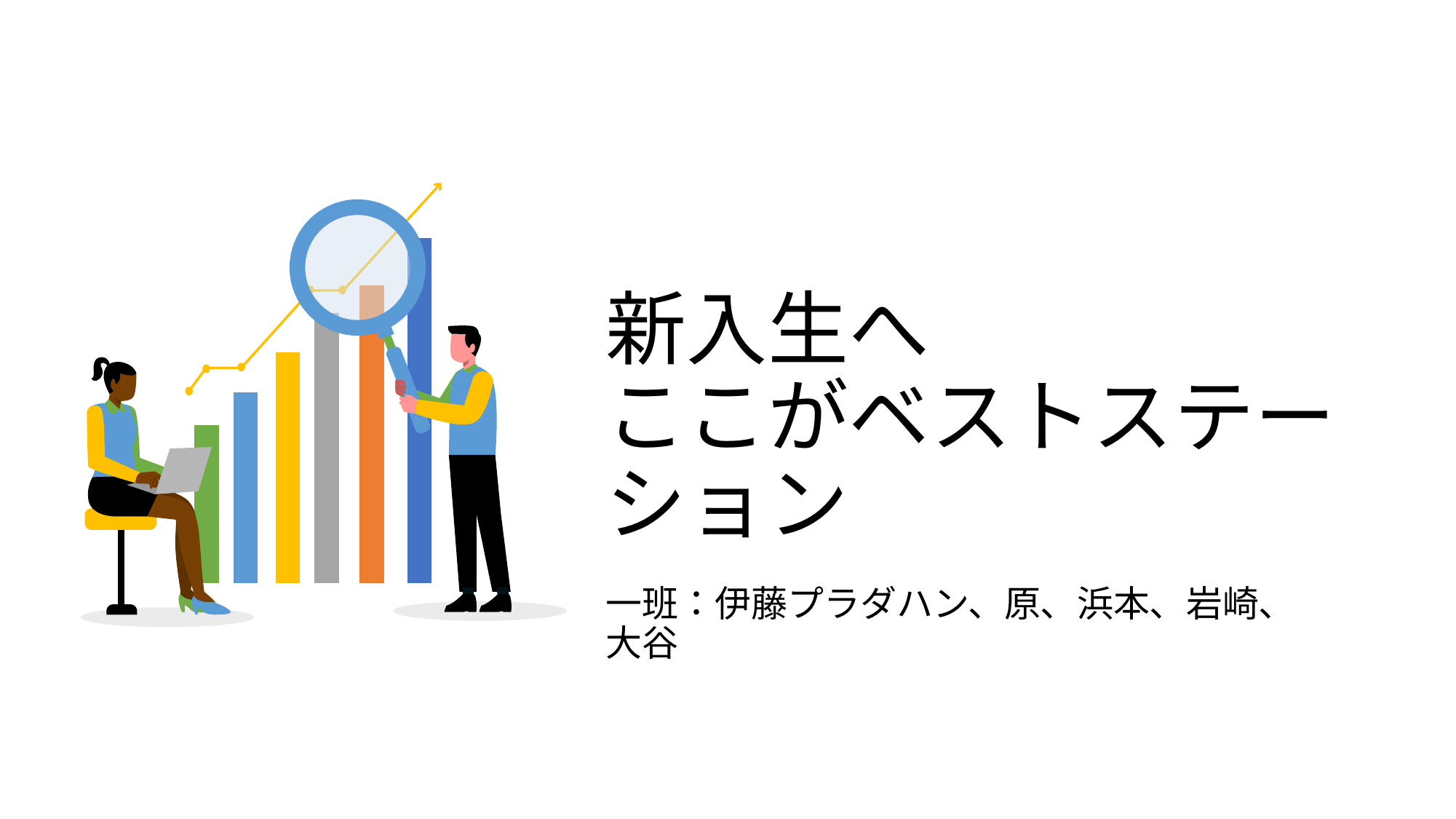

# 新入生へ ここがベストステーション
一班：伊藤プラダハン、原、浜本、岩崎、大谷